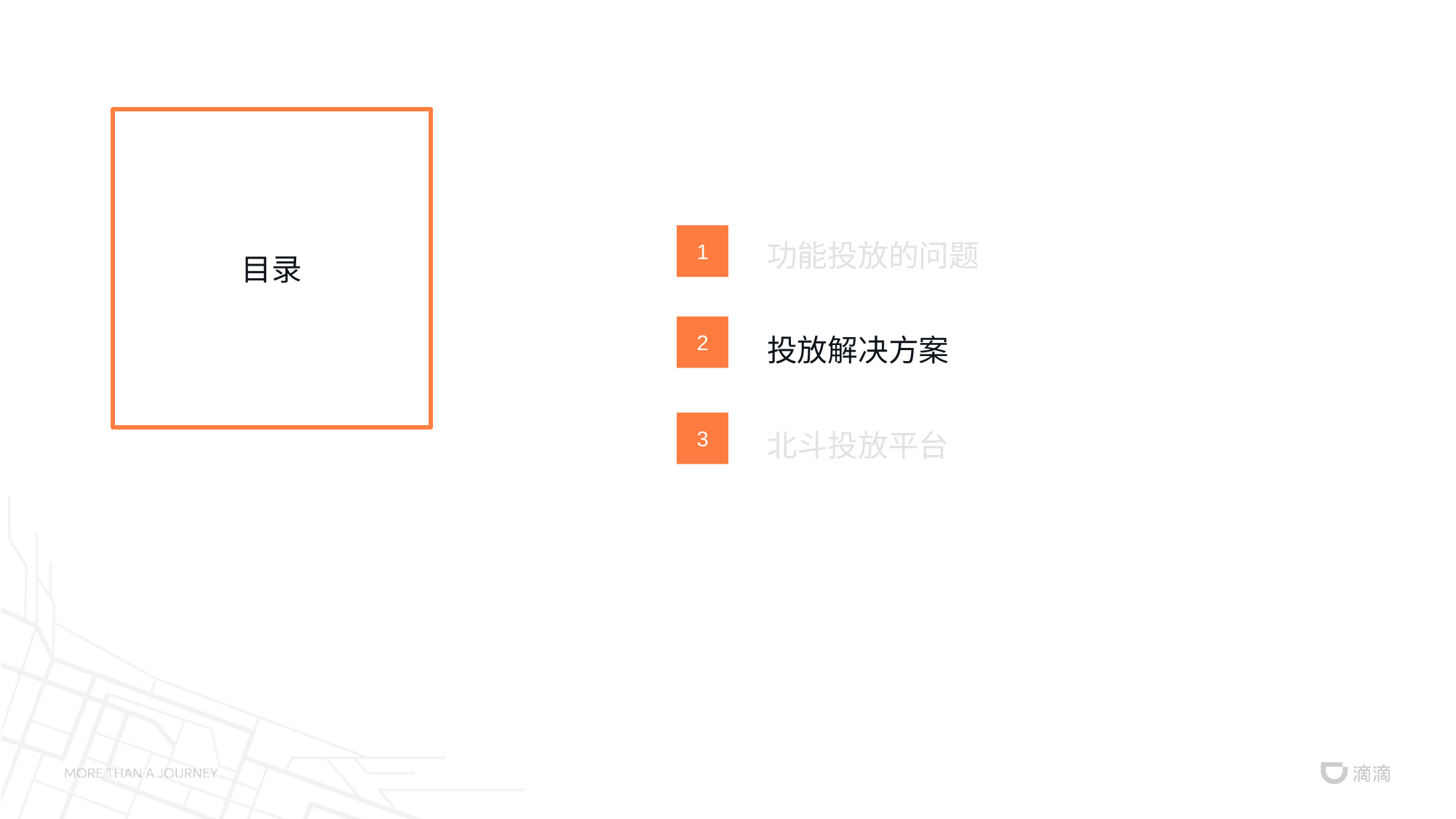

目录
功能投放的问题
1
投放解决方案
2
北斗投放平台
3